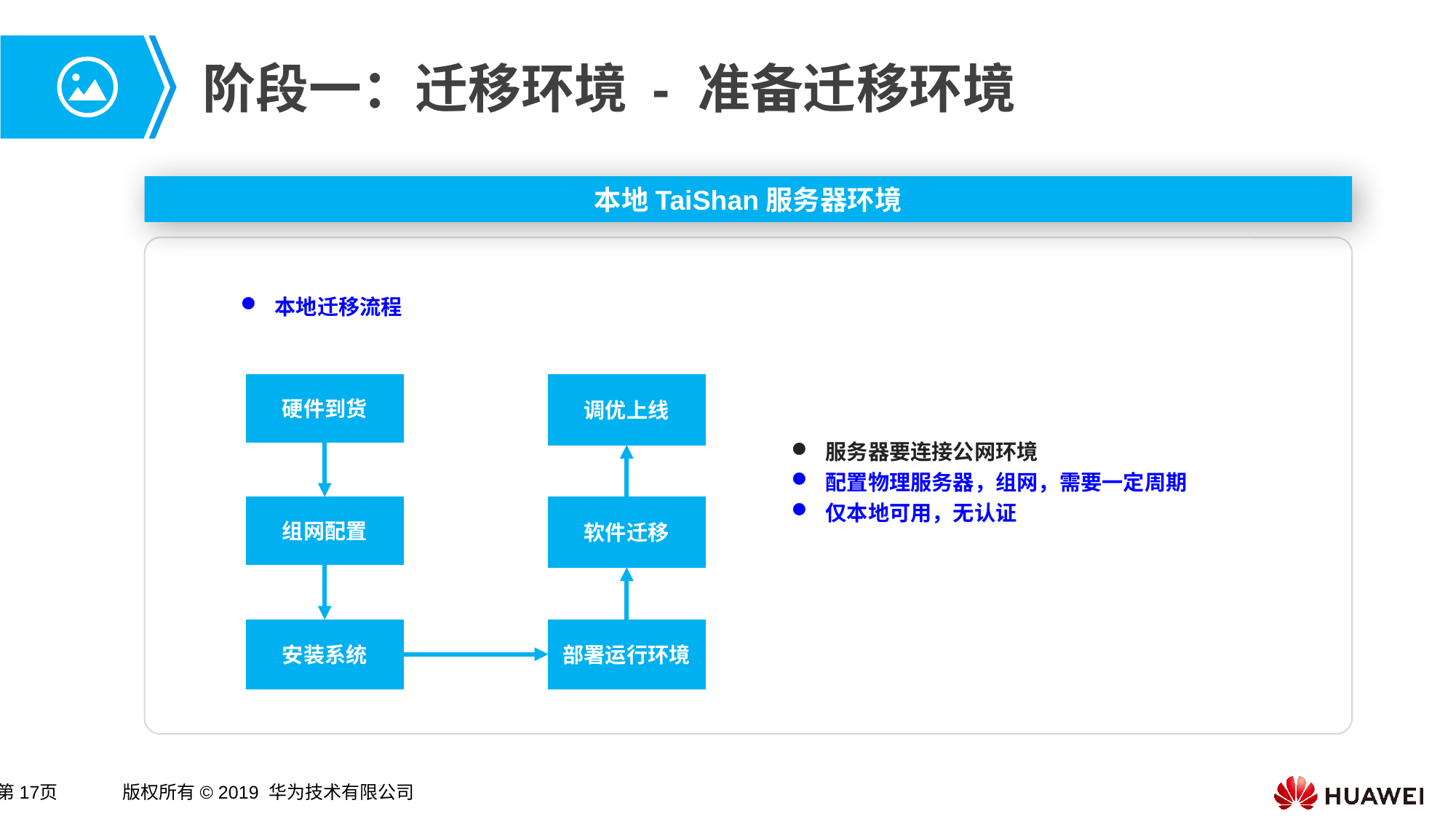

# 阶段一：迁移环境 - 准备迁移环境
本地TaiShan服务器环境

本地迁移流程
硬件到货
调优上线
组网配置
软件迁移
安装系统
部署运行环境
服务器要连接公网环境
配置物理服务器，组网，需要一定周期
仅本地可用，无认证